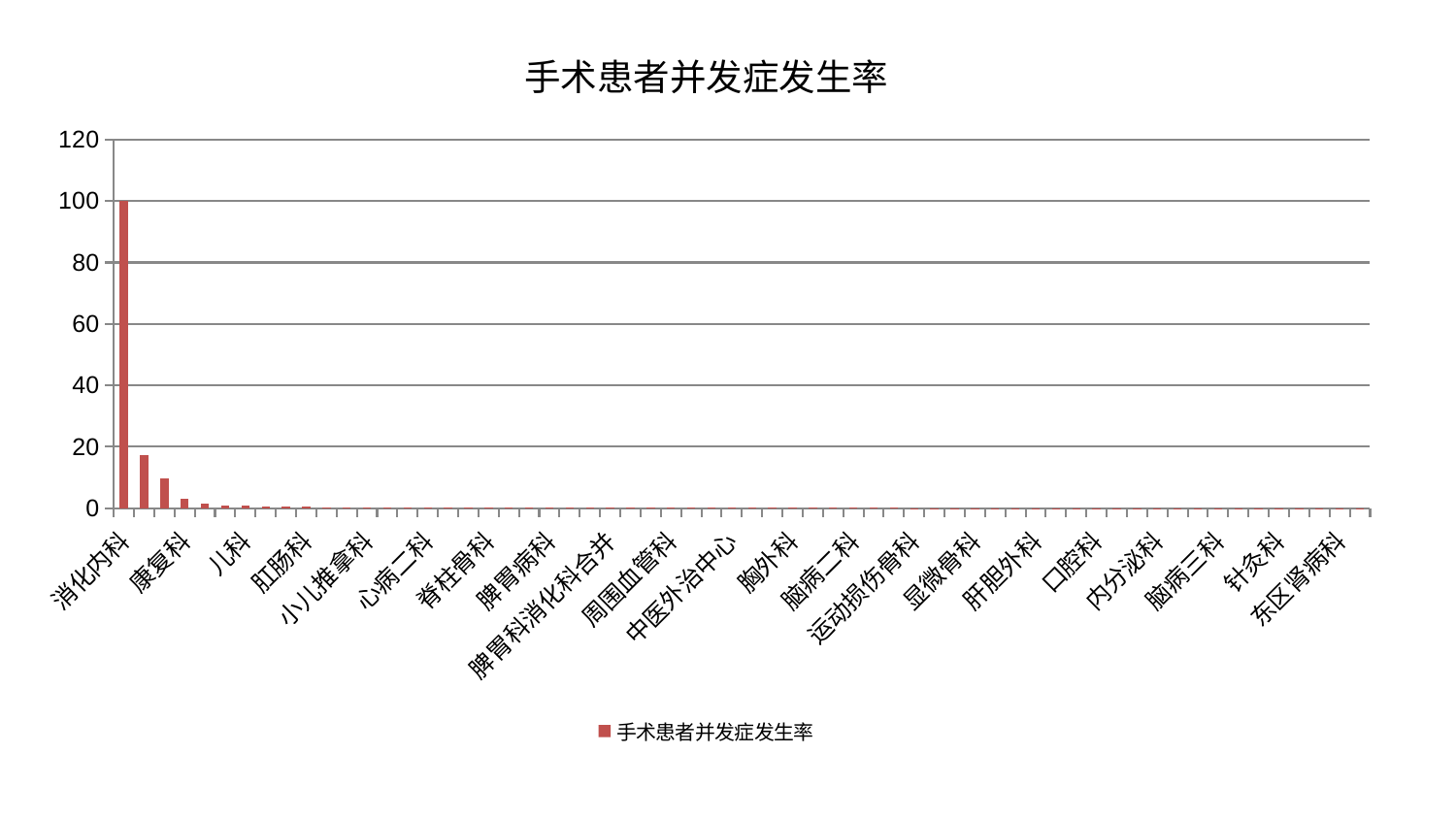

### Chart: 手术患者并发症发生率

| Category | 手术患者并发症发生率 |
|---|---|
| 消化内科 | 100.0 |
| 医院 | 17.367709788225643 |
| 神经外科 | 9.751853634224817 |
| 康复科 | 3.0374096516926157 |
| 肾病科 | 1.5984001309771845 |
| 中医经典科 | 0.8333036965750346 |
| 儿科 | 0.820255687865508 |
| 重症医学科 | 0.6806742016106896 |
| 神经内科 | 0.6087629637096937 |
| 肛肠科 | 0.5355468037108514 |
| 治未病中心 | 0.35364383027035556 |
| 皮肤科 | 0.34079689520542256 |
| 小儿推拿科 | 0.3015020305083828 |
| 心血管内科 | 0.2779312600235258 |
| 东区重症医学科 | 0.217501315740787 |
| 心病二科 | 0.19318263004292693 |
| 美容皮肤科 | 0.1845061225311018 |
| 妇二科 | 0.17824965201826434 |
| 脊柱骨科 | 0.16522983266379038 |
| 脑病一科 | 0.1619695583191849 |
| 心病一科 | 0.15542882076954756 |
| 脾胃病科 | 0.1534744056580117 |
| 骨科 | 0.1475435341502054 |
| 眼科 | 0.14717452625189129 |
| 脾胃科消化科合并 | 0.14359328856887432 |
| 妇科 | 0.14239488025116245 |
| 心病四科 | 0.13349373797955535 |
| 周围血管科 | 0.13305512160449492 |
| 推拿科 | 0.1326320748116479 |
| 关节骨科 | 0.12995368890955641 |
| 中医外治中心 | 0.11949003812520487 |
| 肝病科 | 0.11865566164889646 |
| 乳腺甲状腺外科 | 0.11581979657437917 |
| 胸外科 | 0.11370887616171972 |
| 妇科妇二科合并 | 0.1113380718181914 |
| 西区重症医学科 | 0.11025190256189452 |
| 脑病二科 | 0.10047065593945793 |
| 呼吸内科 | 0.1004355858557453 |
| 综合内科 | 0.09727685601286686 |
| 运动损伤骨科 | 0.08950423687322183 |
| 耳鼻喉科 | 0.08878082696100066 |
| 肾脏内科 | 0.0875854987451074 |
| 显微骨科 | 0.08685288768454227 |
| 肿瘤内科 | 0.08583165694615412 |
| 男科 | 0.08246489006851357 |
| 肝胆外科 | 0.08082821854882609 |
| 血液科 | 0.08074365742660534 |
| 风湿病科 | 0.08013717960370961 |
| 口腔科 | 0.07933692965955623 |
| 小儿骨科 | 0.07678228825030939 |
| 心病三科 | 0.07629484976375238 |
| 内分泌科 | 0.07128145715332983 |
| 身心医学科 | 0.06954952135538649 |
| 微创骨科 | 0.06902440902893646 |
| 脑病三科 | 0.06808092703884461 |
| 泌尿外科 | 0.06685837411847449 |
| 创伤骨科 | 0.06666064748211784 |
| 针灸科 | 0.06422085343940628 |
| 普通外科 | 0.06412067748413176 |
| 产科 | 0.06354867106223427 |
| 东区肾病科 | 0.06352006007858313 |
| 老年医学科 | 0.06158148782567326 |
228